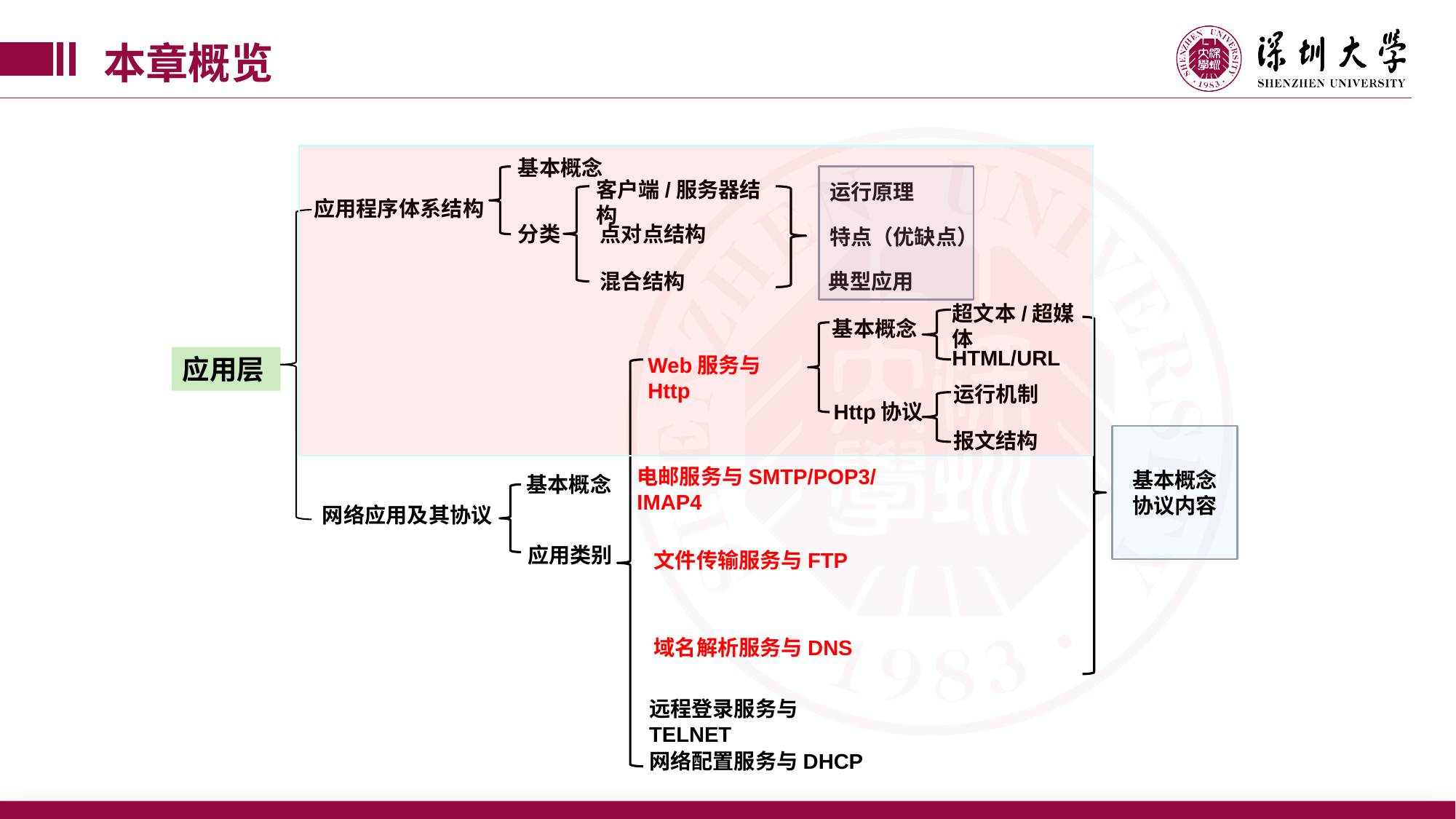

本章概览

基本概念

客户端/服务器结构
运行原理

应用程序体系结构

分类
点对点结构
特点（优缺点）
混合结构
典型应用
超文本/超媒体

基本概念

HTML/URL
Web服务与Http
应用层

运行机制

Http协议
报文结构
基本概念
协议内容
电邮服务与SMTP/POP3/IMAP4
基本概念

网络应用及其协议
应用类别
文件传输服务与FTP
域名解析服务与DNS
远程登录服务与TELNET
网络配置服务与DHCP